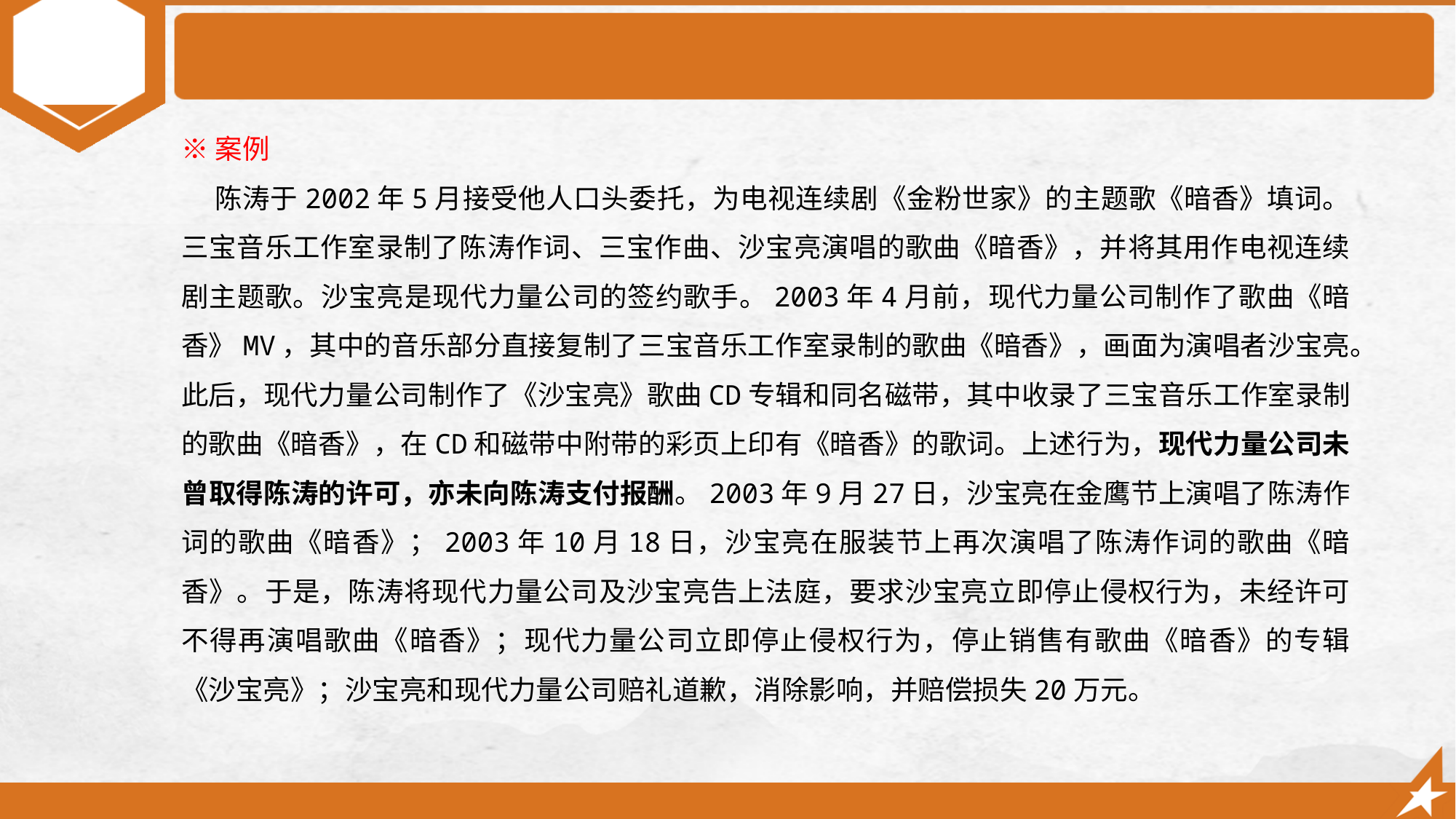

※案例
    陈涛于2002年5月接受他人口头委托，为电视连续剧《金粉世家》的主题歌《暗香》填词。三宝音乐工作室录制了陈涛作词、三宝作曲、沙宝亮演唱的歌曲《暗香》，并将其用作电视连续剧主题歌。沙宝亮是现代力量公司的签约歌手。2003年4月前，现代力量公司制作了歌曲《暗香》MV，其中的音乐部分直接复制了三宝音乐工作室录制的歌曲《暗香》，画面为演唱者沙宝亮。此后，现代力量公司制作了《沙宝亮》歌曲CD专辑和同名磁带，其中收录了三宝音乐工作室录制的歌曲《暗香》，在CD和磁带中附带的彩页上印有《暗香》的歌词。上述行为，现代力量公司未曾取得陈涛的许可，亦未向陈涛支付报酬。2003年9月27日，沙宝亮在金鹰节上演唱了陈涛作词的歌曲《暗香》；2003年10月18日，沙宝亮在服装节上再次演唱了陈涛作词的歌曲《暗香》。于是，陈涛将现代力量公司及沙宝亮告上法庭，要求沙宝亮立即停止侵权行为，未经许可不得再演唱歌曲《暗香》；现代力量公司立即停止侵权行为，停止销售有歌曲《暗香》的专辑《沙宝亮》；沙宝亮和现代力量公司赔礼道歉，消除影响，并赔偿损失20万元。